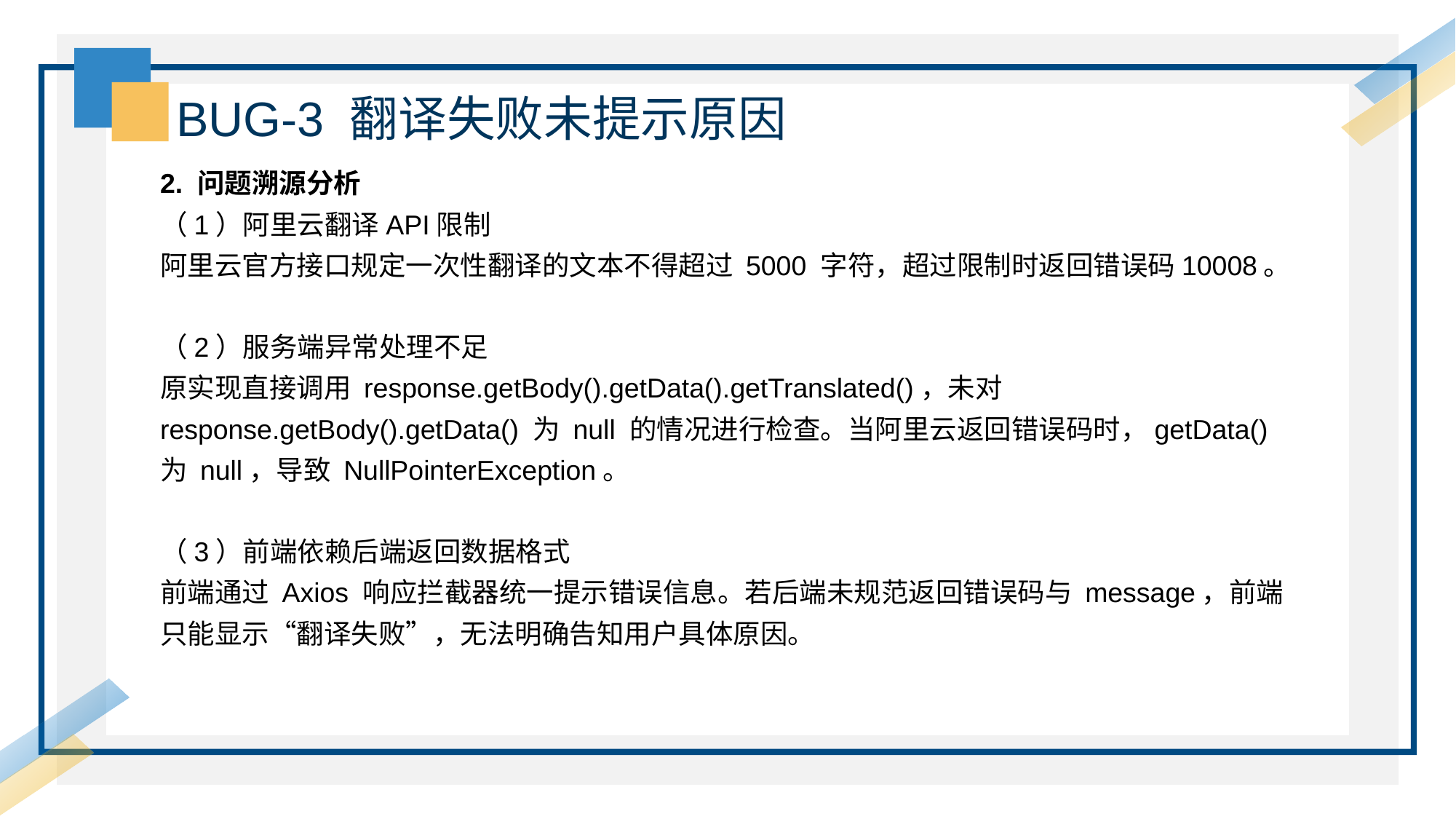

BUG-3 翻译失败未提示原因
2. 问题溯源分析
（1）阿里云翻译API限制
阿里云官方接口规定一次性翻译的文本不得超过 5000 字符，超过限制时返回错误码10008。

（2）服务端异常处理不足
原实现直接调用 response.getBody().getData().getTranslated()，未对 response.getBody().getData() 为 null 的情况进行检查。当阿里云返回错误码时，getData() 为 null，导致 NullPointerException。

（3）前端依赖后端返回数据格式
前端通过 Axios 响应拦截器统一提示错误信息。若后端未规范返回错误码与 message，前端只能显示“翻译失败”，无法明确告知用户具体原因。